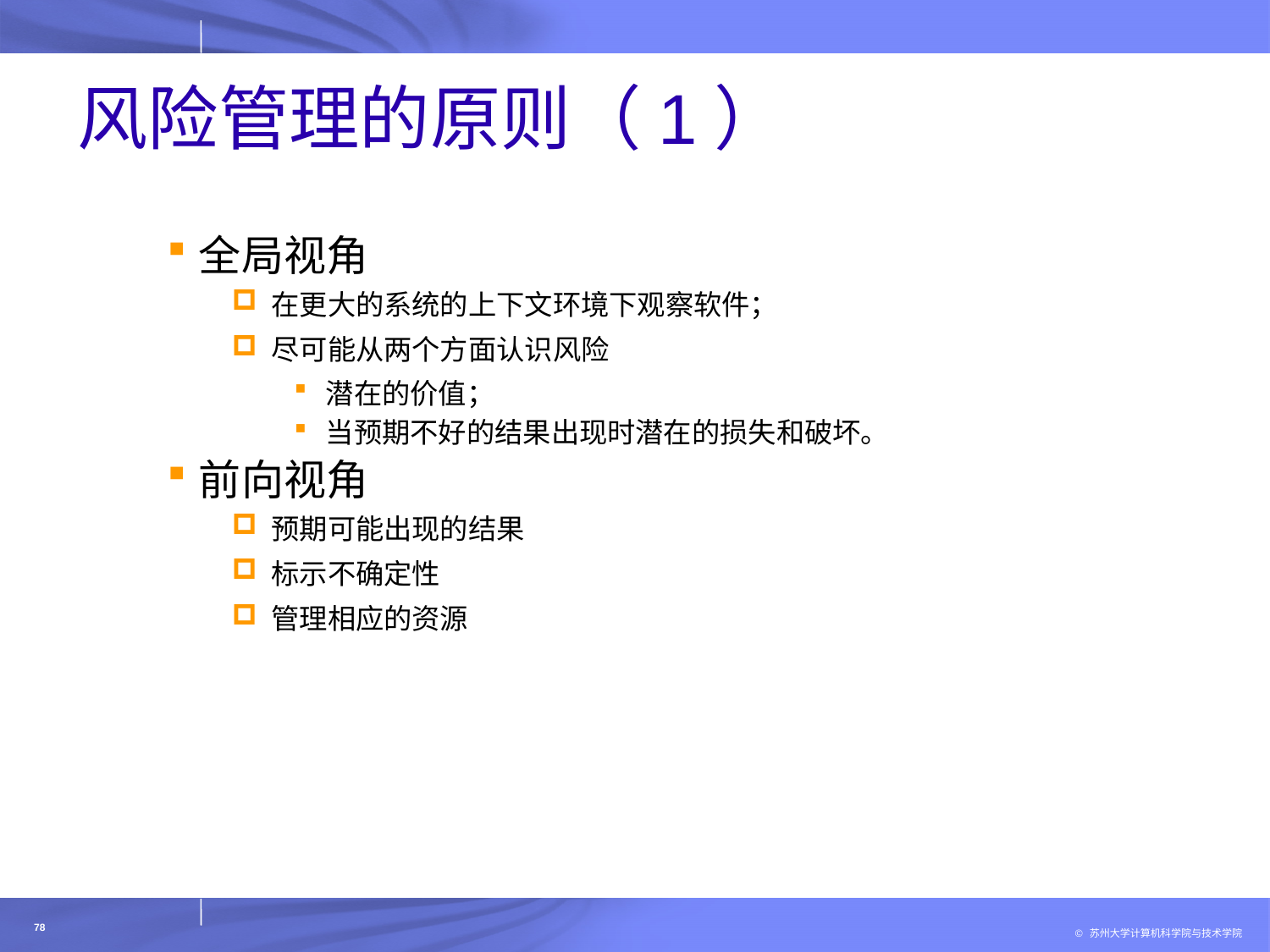

# 风险管理的原则（1）
全局视角
在更大的系统的上下文环境下观察软件；
尽可能从两个方面认识风险
潜在的价值；
当预期不好的结果出现时潜在的损失和破坏。
前向视角
预期可能出现的结果
标示不确定性
管理相应的资源

78